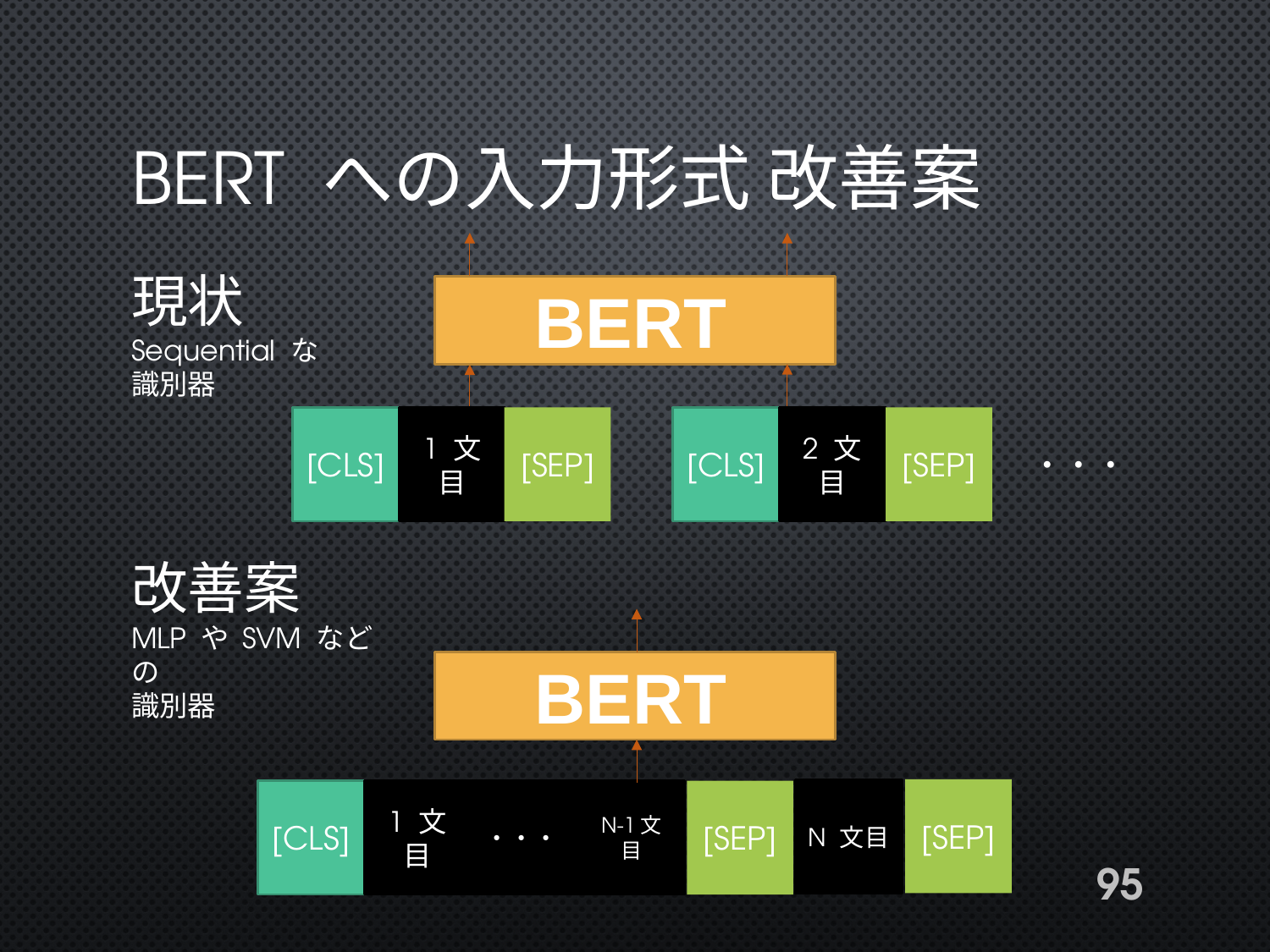

# BERT への入力形式 改善案
現状
Sequential な
識別器
BERT
[CLS]
1 文目
[SEP]
[CLS]
2 文目
[SEP]
・・・
改善案
MLP や SVM などの
識別器
BERT
[SEP]
N 文目
[CLS]
1 文目
・・・
N-1文目
[SEP]
95